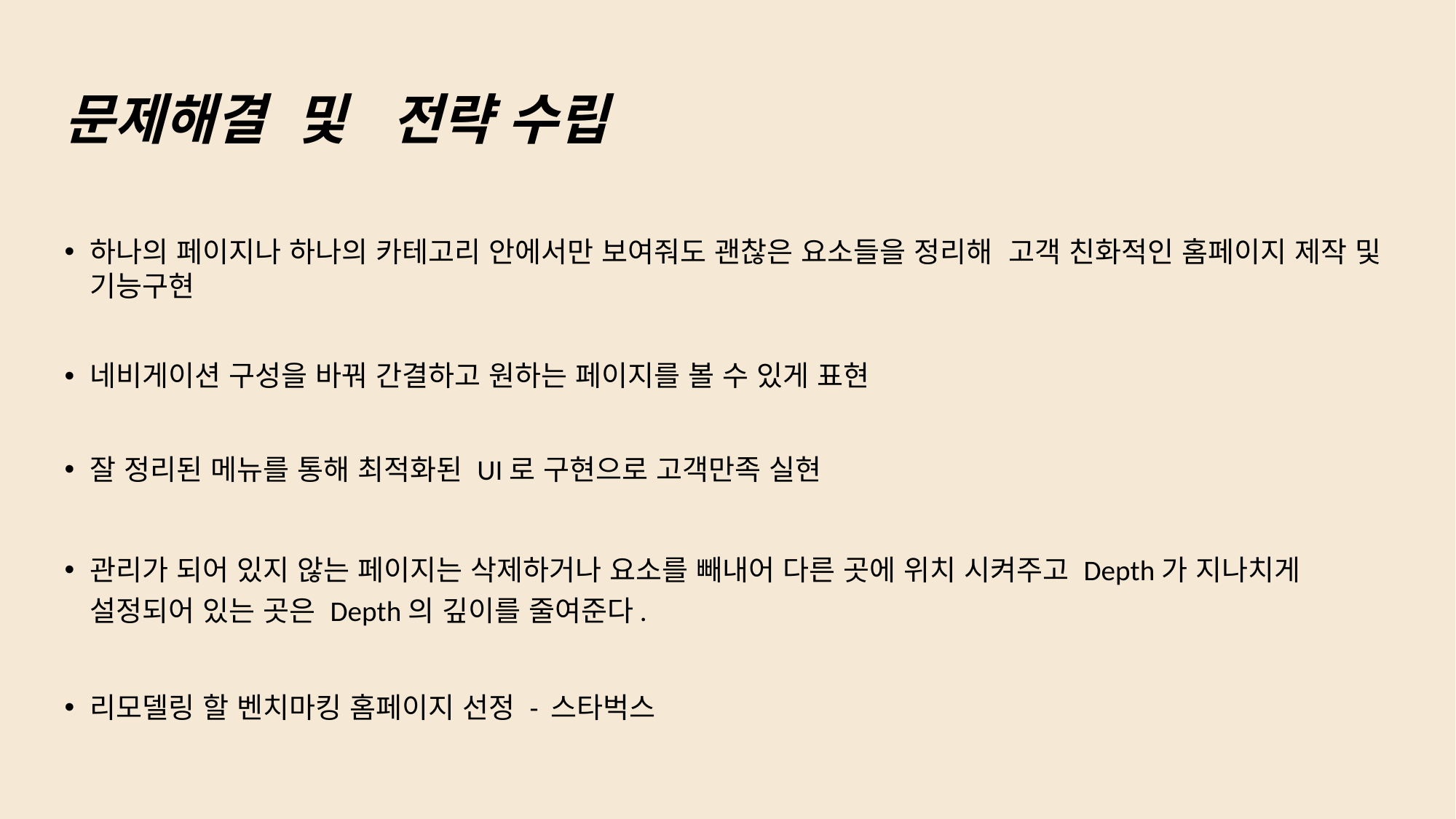

# 문제해결  및   전략 수립
하나의 페이지나 하나의 카테고리 안에서만 보여줘도 괜찮은 요소들을 정리해  고객 친화적인 홈페이지 제작 및 기능구현

네비게이션 구성을 바꿔 간결하고 원하는 페이지를 볼 수 있게 표현

잘 정리된 메뉴를 통해 최적화된 UI로 구현으로 고객만족 실현

관리가 되어 있지 않는 페이지는 삭제하거나 요소를 빼내어 다른 곳에 위치 시켜주고 Depth가 지나치게 설정되어 있는 곳은 Depth의 깊이를 줄여준다.

리모델링 할 벤치마킹 홈페이지 선정 - 스타벅스